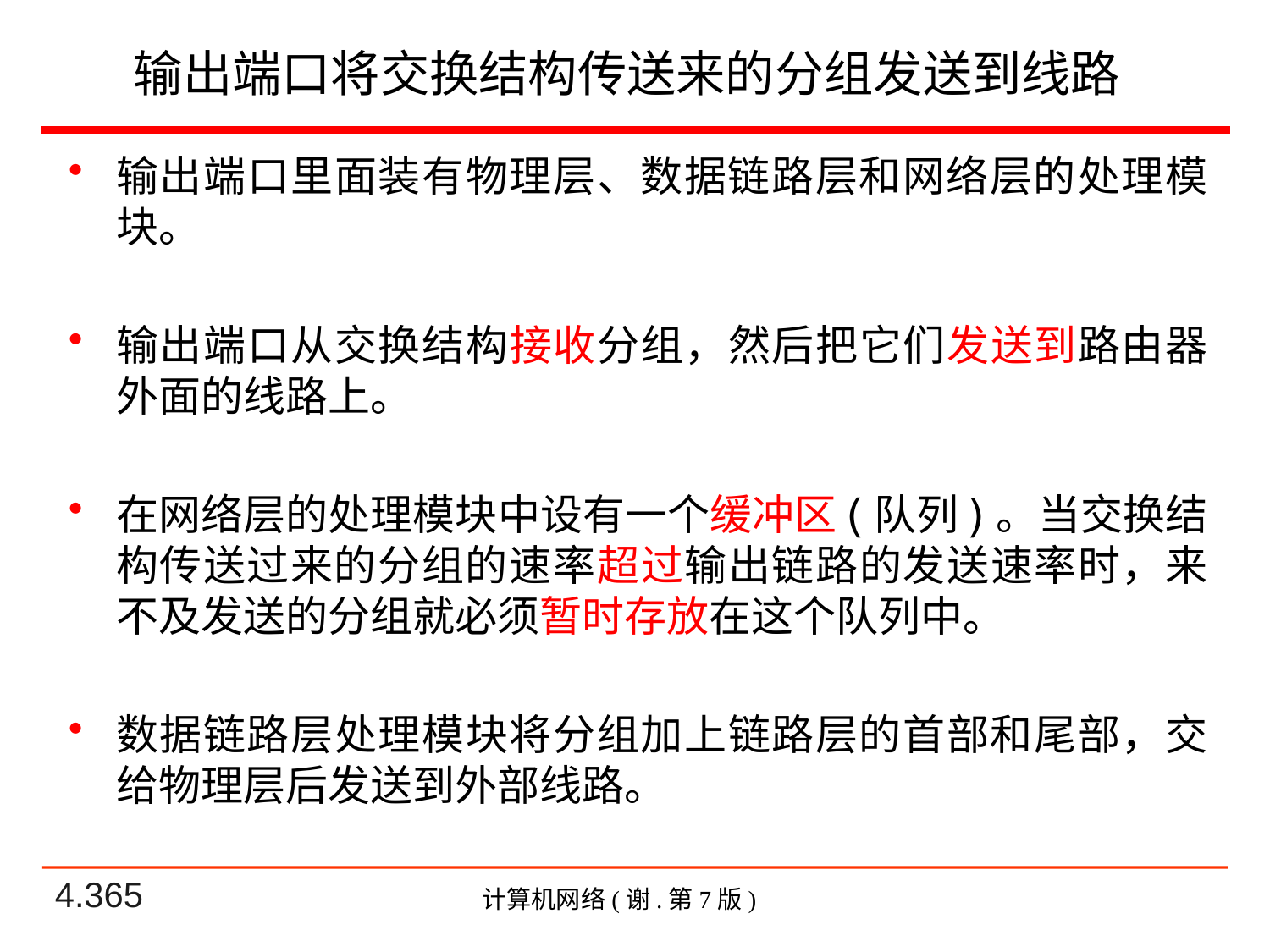

# 输出端口将交换结构传送来的分组发送到线路
输出端口里面装有物理层、数据链路层和网络层的处理模块。

输出端口从交换结构接收分组，然后把它们发送到路由器外面的线路上。

在网络层的处理模块中设有一个缓冲区(队列)。当交换结构传送过来的分组的速率超过输出链路的发送速率时，来不及发送的分组就必须暂时存放在这个队列中。

数据链路层处理模块将分组加上链路层的首部和尾部，交给物理层后发送到外部线路。